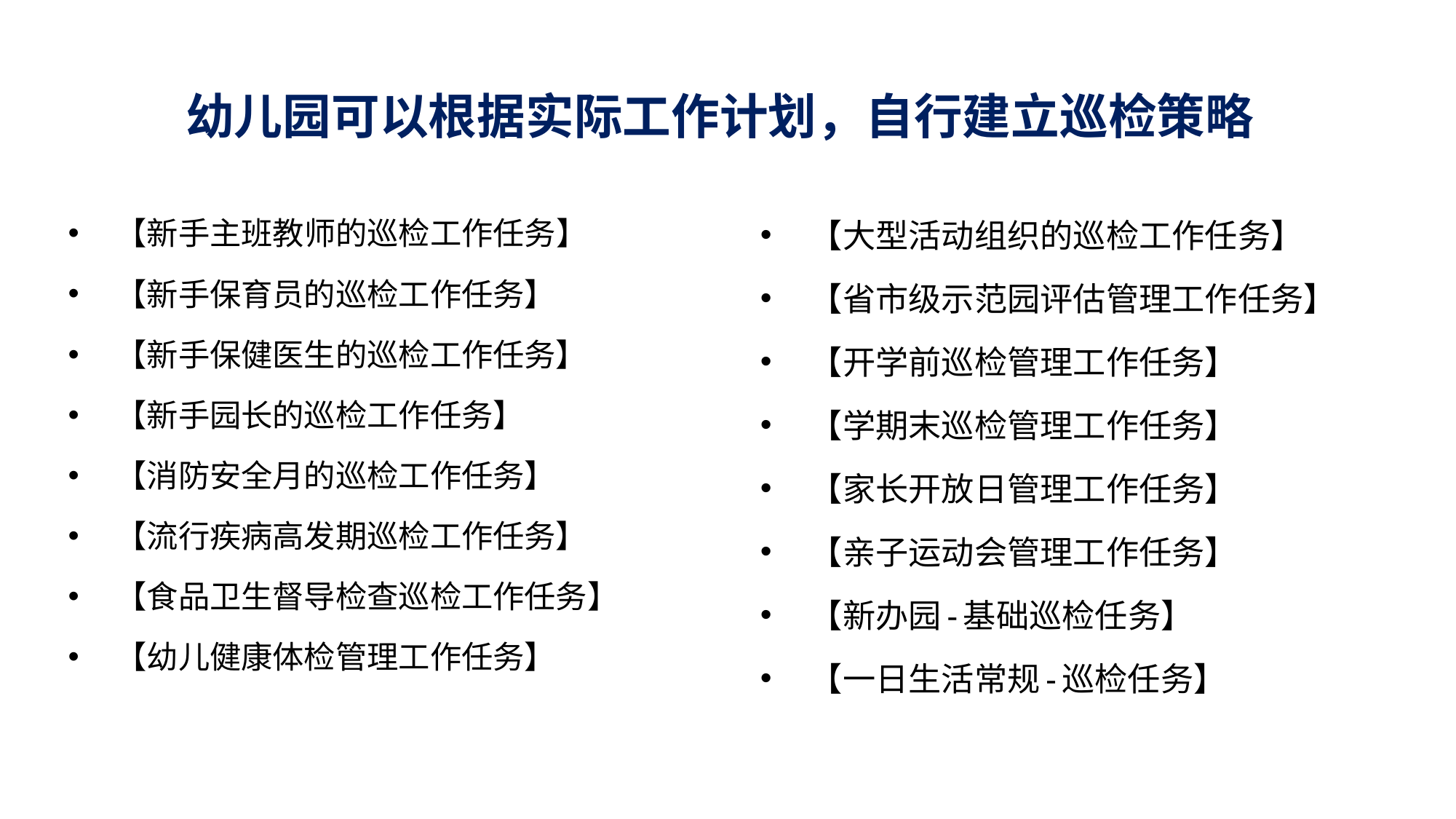

幼儿园可以根据实际工作计划，自行建立巡检策略
【新手主班教师的巡检工作任务】
【新手保育员的巡检工作任务】
【新手保健医生的巡检工作任务】
【新手园长的巡检工作任务】
【消防安全月的巡检工作任务】
【流行疾病高发期巡检工作任务】
【食品卫生督导检查巡检工作任务】
【幼儿健康体检管理工作任务】
【大型活动组织的巡检工作任务】
【省市级示范园评估管理工作任务】
【开学前巡检管理工作任务】
【学期末巡检管理工作任务】
【家长开放日管理工作任务】
【亲子运动会管理工作任务】
【新办园-基础巡检任务】
【一日生活常规-巡检任务】